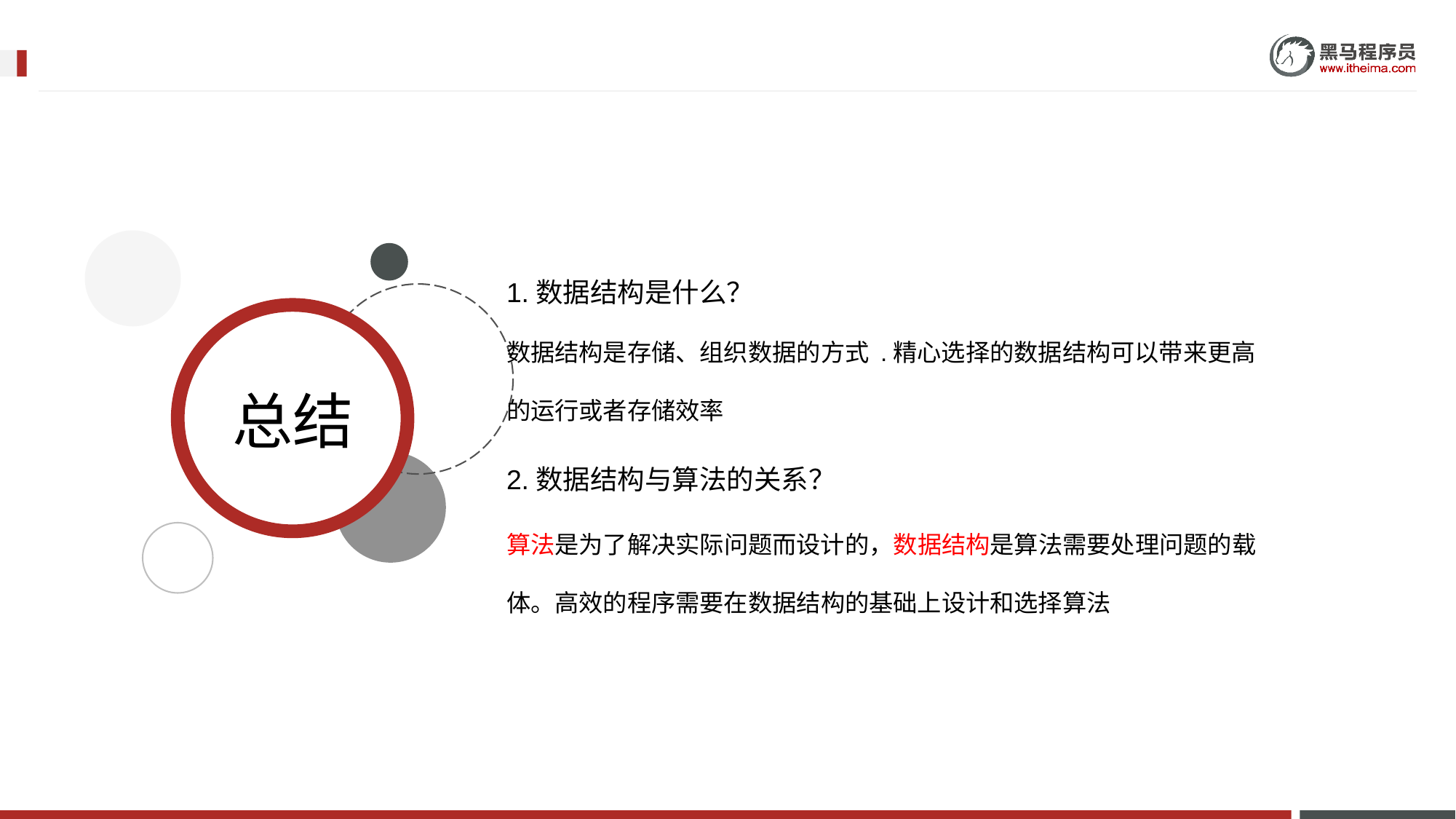

1.数据结构是什么？
数据结构是存储、组织数据的方式 .精心选择的数据结构可以带来更高的运行或者存储效率
2.数据结构与算法的关系？
算法是为了解决实际问题而设计的，数据结构是算法需要处理问题的载体。高效的程序需要在数据结构的基础上设计和选择算法